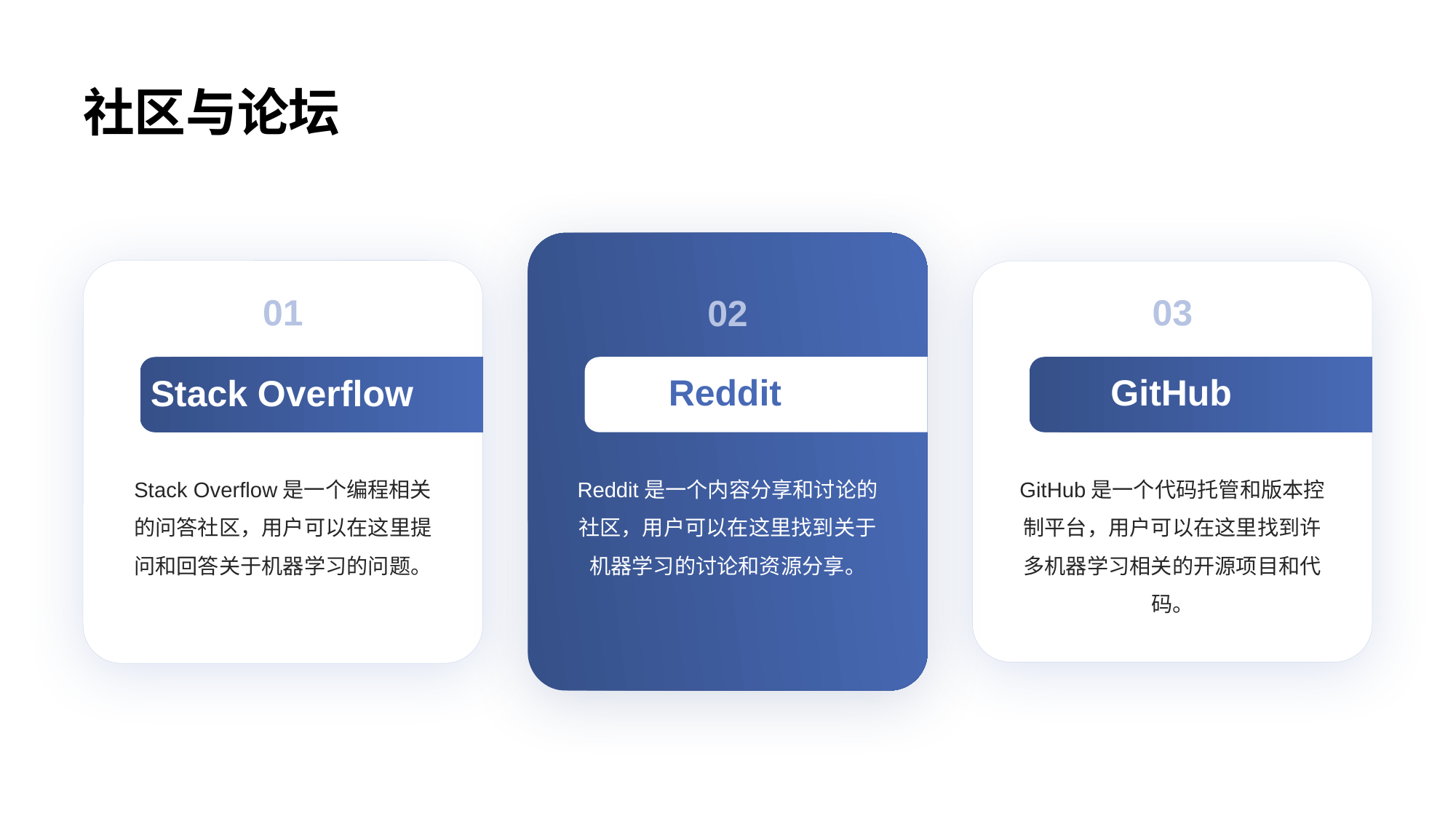

# 社区与论坛

01
02
03
Reddit
GitHub
Stack Overflow
Stack Overflow是一个编程相关的问答社区，用户可以在这里提问和回答关于机器学习的问题。
Reddit是一个内容分享和讨论的社区，用户可以在这里找到关于机器学习的讨论和资源分享。
GitHub是一个代码托管和版本控制平台，用户可以在这里找到许多机器学习相关的开源项目和代码。